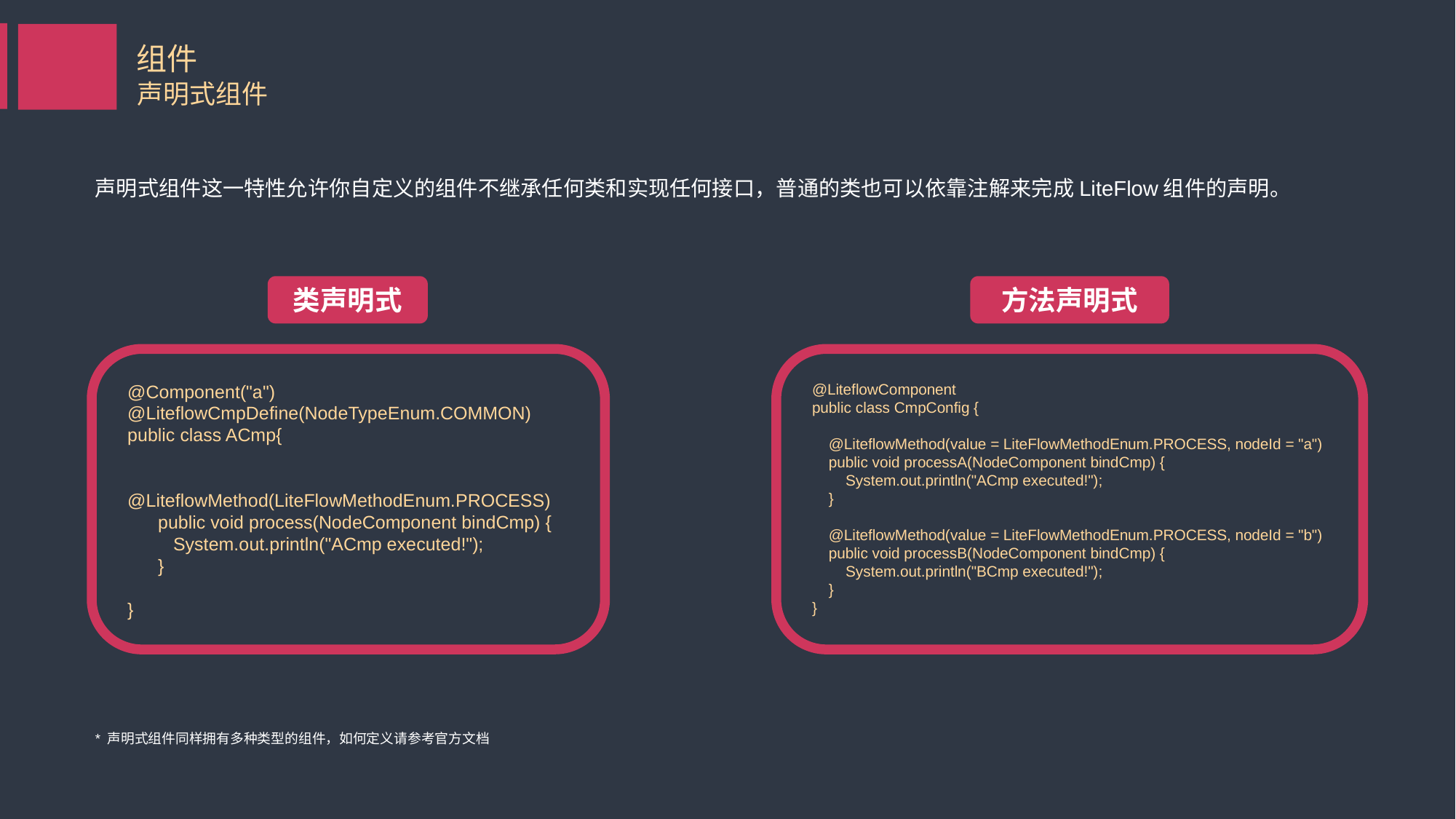

组件
声明式组件
声明式组件这一特性允许你自定义的组件不继承任何类和实现任何接口，普通的类也可以依靠注解来完成LiteFlow组件的声明。
类声明式
方法声明式

@Component("a")
@LiteflowCmpDefine(NodeTypeEnum.COMMON)
public class ACmp{

   @LiteflowMethod(LiteFlowMethodEnum.PROCESS)
      public void process(NodeComponent bindCmp) {
         System.out.println("ACmp executed!");
      }

}
@LiteflowComponent
public class CmpConfig {

    @LiteflowMethod(value = LiteFlowMethodEnum.PROCESS, nodeId = "a")
    public void processA(NodeComponent bindCmp) {
        System.out.println("ACmp executed!");
    }

    @LiteflowMethod(value = LiteFlowMethodEnum.PROCESS, nodeId = "b")
    public void processB(NodeComponent bindCmp) {
        System.out.println("BCmp executed!");
    }
}
* 声明式组件同样拥有多种类型的组件，如何定义请参考官方文档